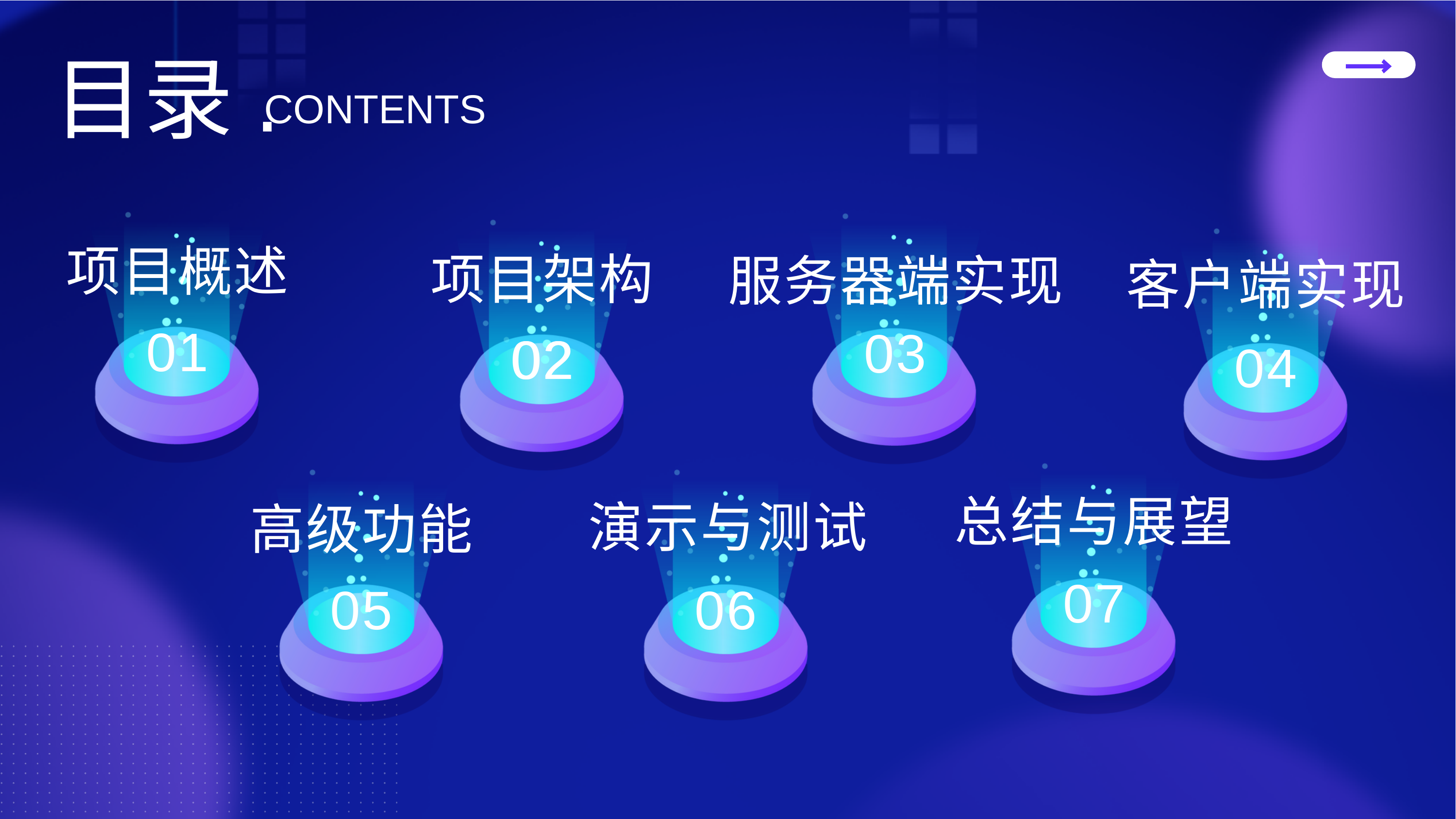

目录.

CONTENTS

项目概述
项目架构
服务器端实现
客户端实现
01
03
02
02
04

总结与展望
演示与测试
高级功能
07
05
06